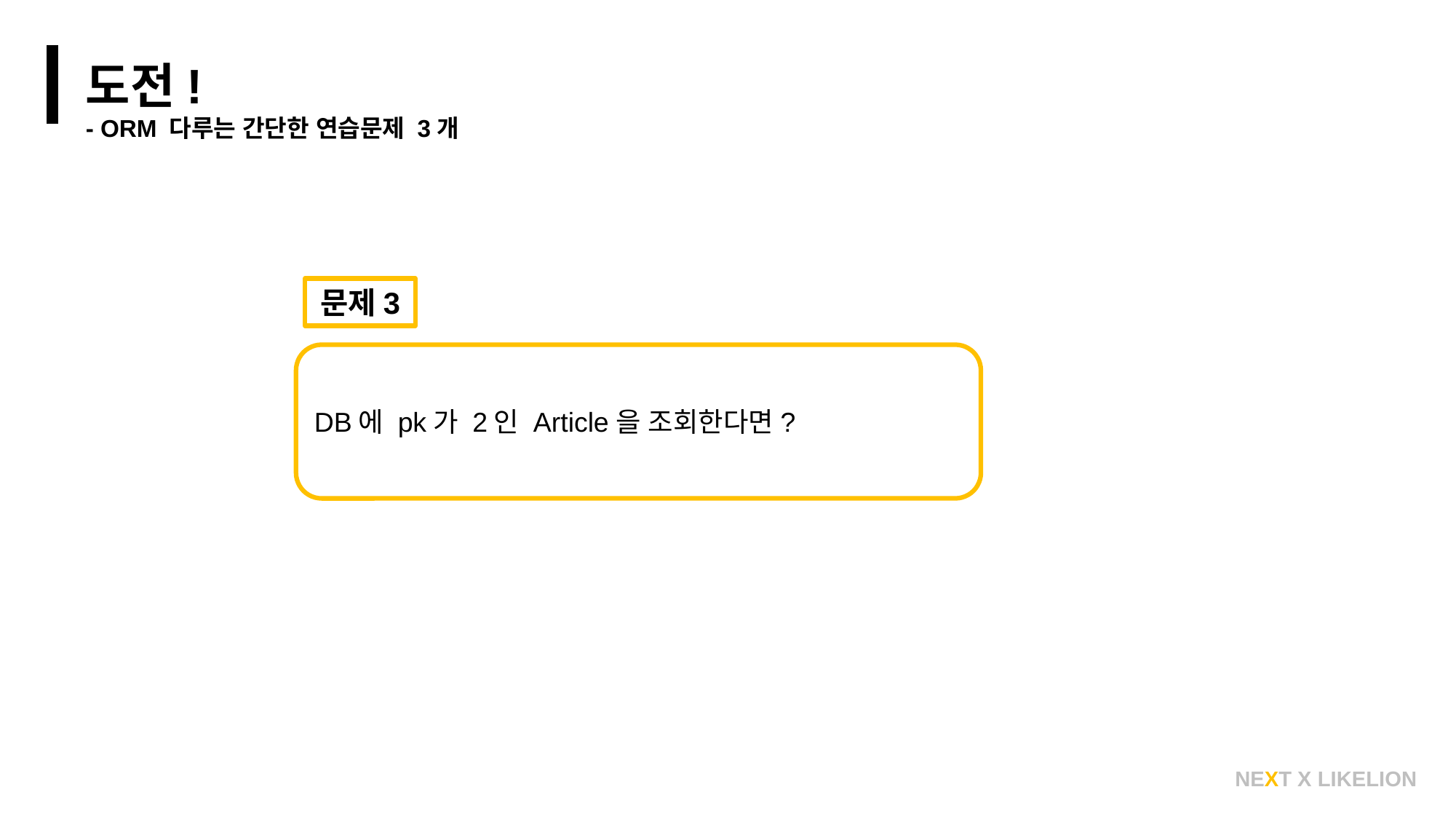

도전!
- ORM 다루는 간단한 연습문제 3개
문제3
DB에 pk가 2인 Article을 조회한다면?
NEXT X LIKELION